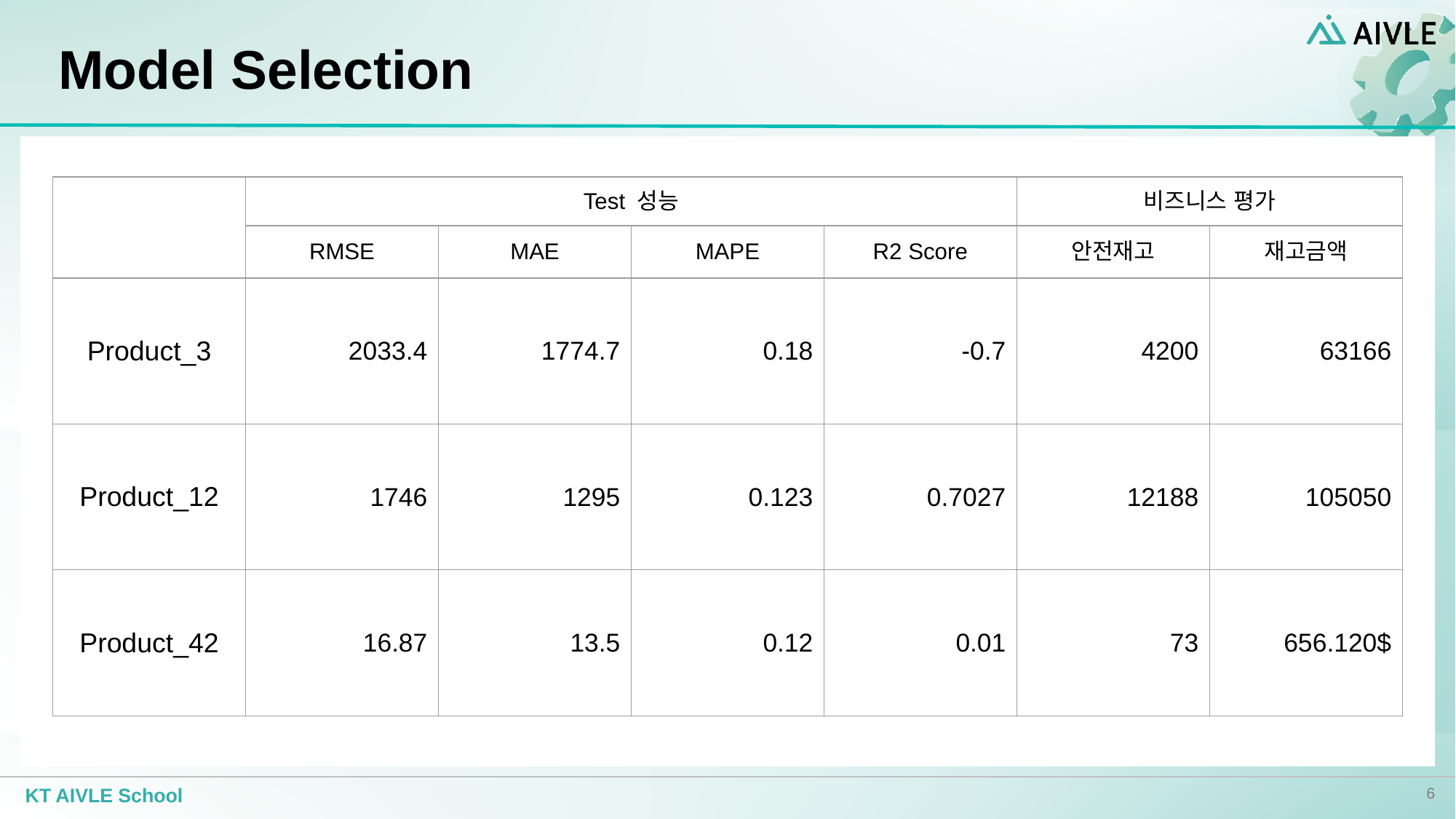

# Model Selection
|  | Test 성능 |  |  |  | 비즈니스 평가 |  |
| --- | --- | --- | --- | --- | --- | --- |
|  | RMSE | MAE | MAPE | R2 Score | 안전재고 | 재고금액 |
| Product\_3 | 2033.4 | 1774.7 | 0.18 | -0.7 | 4200 | 63166 |
| Product\_12 | 1746 | 1295 | 0.123 | 0.7027 | 12188 | 105050 |
| Product\_42 | 16.87 | 13.5 | 0.12 | 0.01 | 73 | 656.120$ |